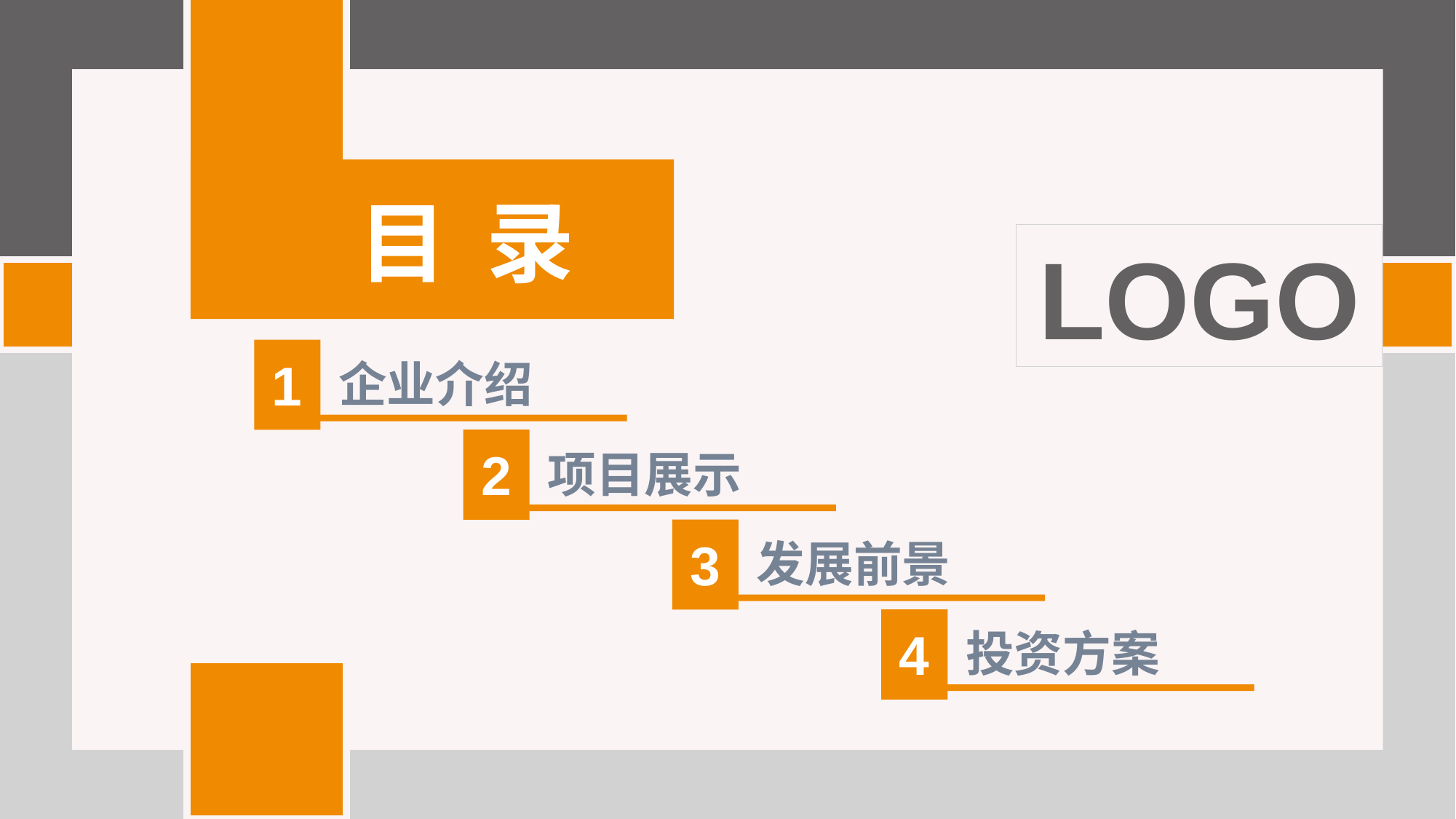

目  录

1
企业介绍

2
项目展示

3
发展前景

4
投资方案

LOGO